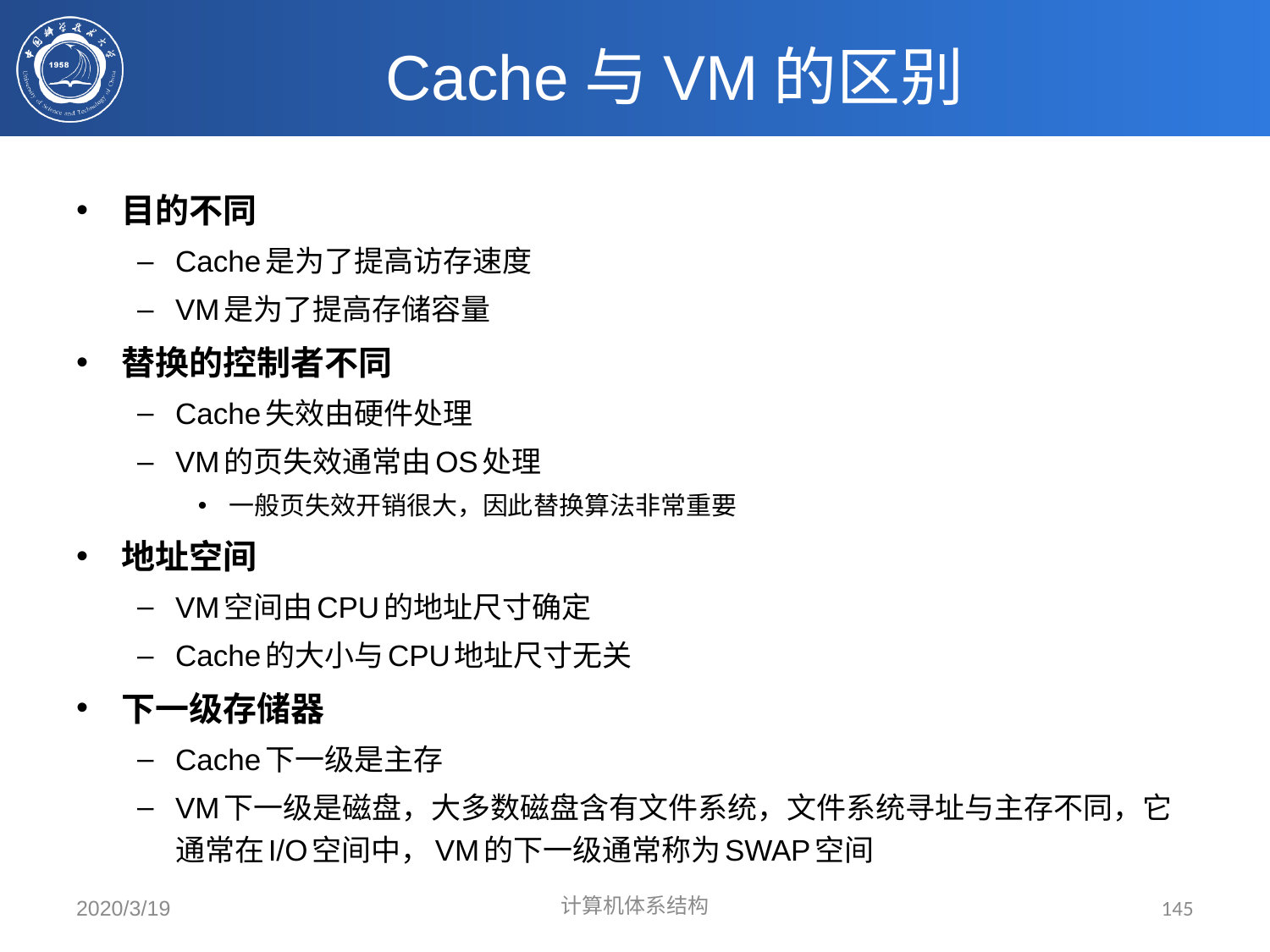

# Cache与VM的区别
目的不同
Cache是为了提高访存速度
VM是为了提高存储容量
替换的控制者不同
Cache失效由硬件处理
VM的页失效通常由OS处理
一般页失效开销很大，因此替换算法非常重要
地址空间
VM空间由CPU的地址尺寸确定
Cache的大小与CPU地址尺寸无关
下一级存储器
Cache下一级是主存
VM下一级是磁盘，大多数磁盘含有文件系统，文件系统寻址与主存不同，它通常在I/O空间中，VM的下一级通常称为SWAP空间
2020/3/19
计算机体系结构
145